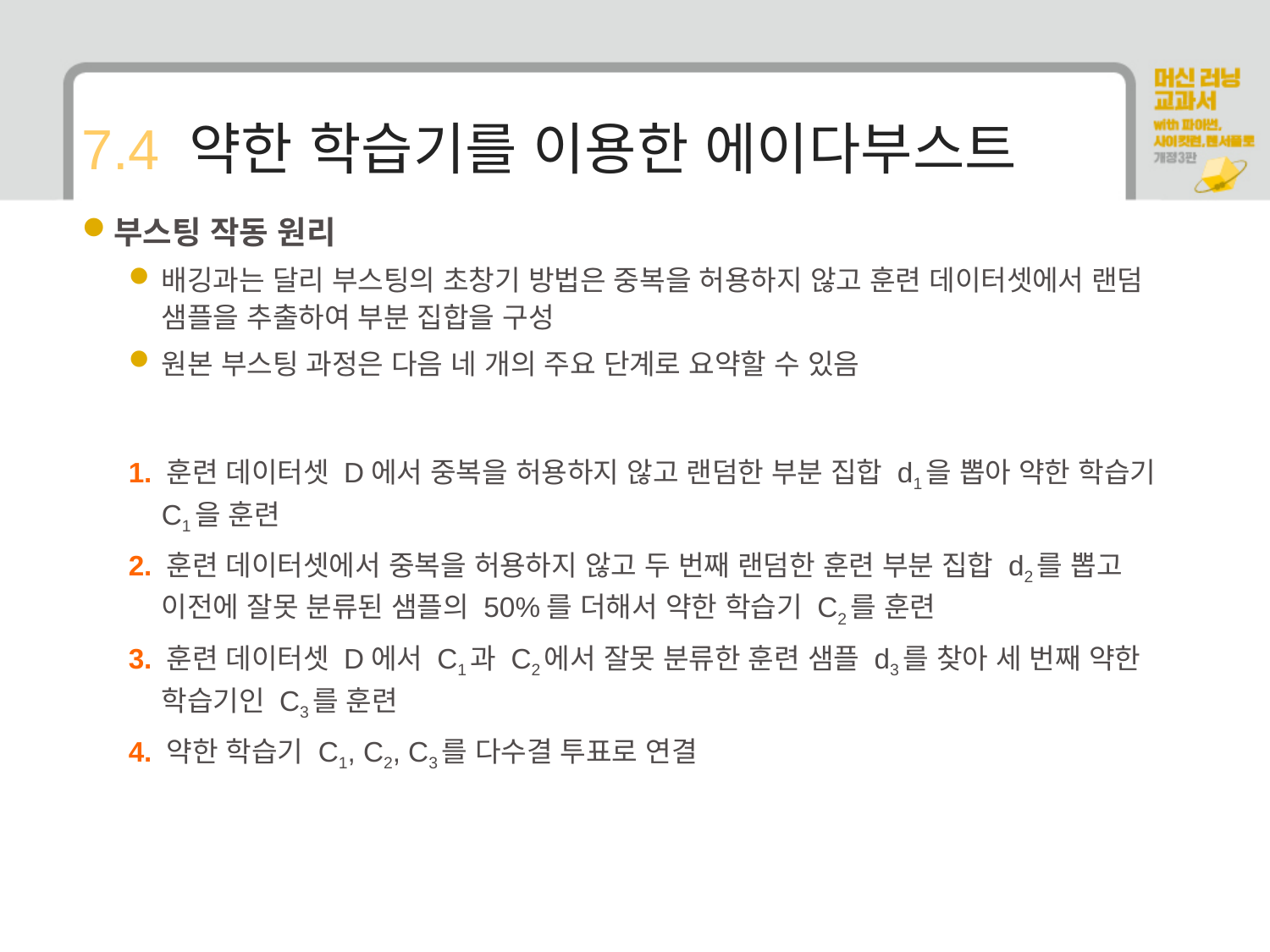

# 7.4 약한 학습기를 이용한 에이다부스트
부스팅 작동 원리
배깅과는 달리 부스팅의 초창기 방법은 중복을 허용하지 않고 훈련 데이터셋에서 랜덤 샘플을 추출하여 부분 집합을 구성
원본 부스팅 과정은 다음 네 개의 주요 단계로 요약할 수 있음

1. 훈련 데이터셋 D에서 중복을 허용하지 않고 랜덤한 부분 집합 d1을 뽑아 약한 학습기 C1을 훈련
2. 훈련 데이터셋에서 중복을 허용하지 않고 두 번째 랜덤한 훈련 부분 집합 d2를 뽑고 이전에 잘못 분류된 샘플의 50%를 더해서 약한 학습기 C2를 훈련
3. 훈련 데이터셋 D에서 C1과 C2에서 잘못 분류한 훈련 샘플 d3를 찾아 세 번째 약한 학습기인 C3를 훈련
4. 약한 학습기 C1, C2, C3를 다수결 투표로 연결